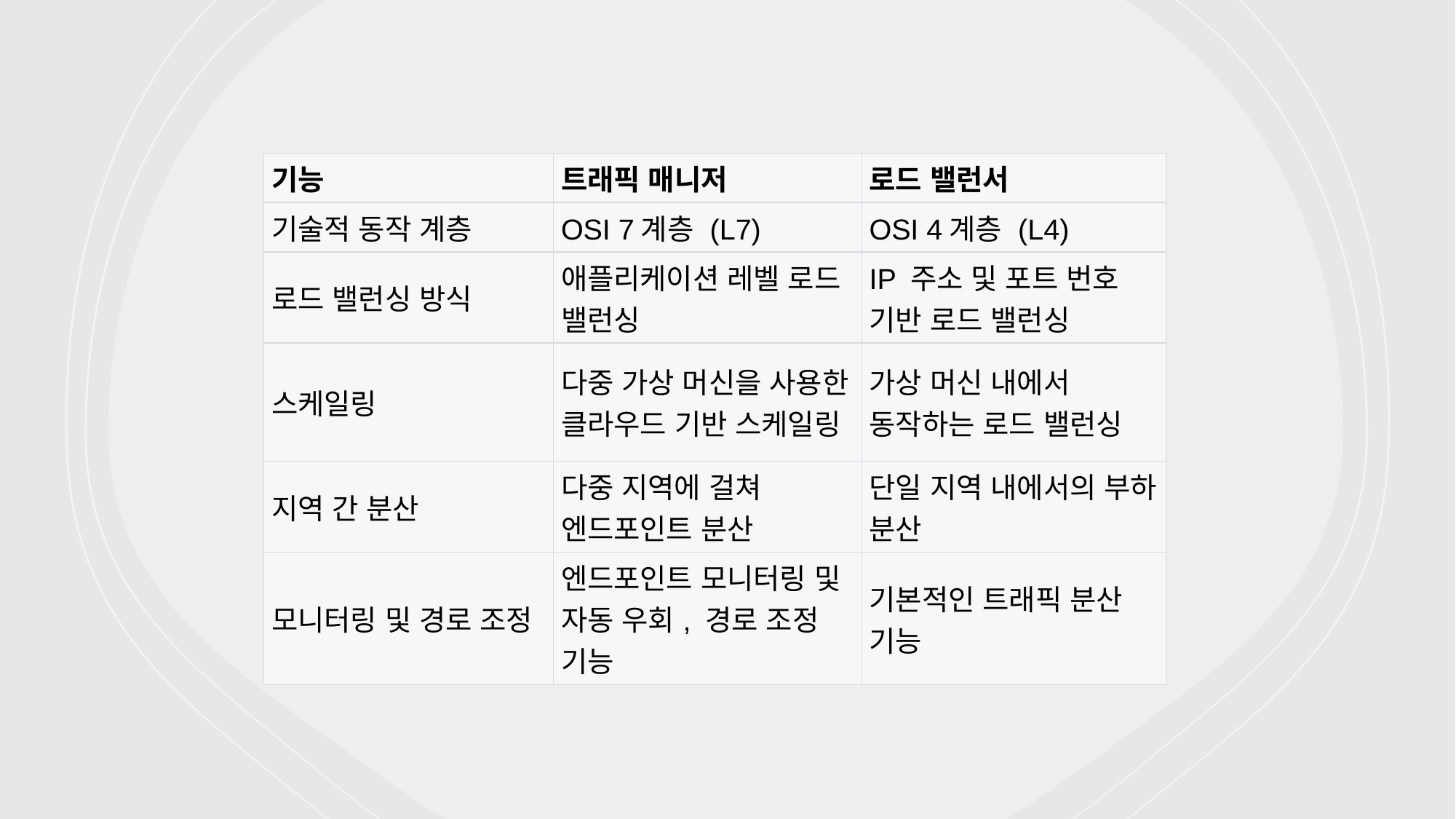

| 기능 | 트래픽 매니저 | 로드 밸런서 |
| --- | --- | --- |
| 기술적 동작 계층 | OSI 7계층 (L7) | OSI 4계층 (L4) |
| 로드 밸런싱 방식 | 애플리케이션 레벨 로드 밸런싱 | IP 주소 및 포트 번호 기반 로드 밸런싱 |
| 스케일링 | 다중 가상 머신을 사용한 클라우드 기반 스케일링 | 가상 머신 내에서 동작하는 로드 밸런싱 |
| 지역 간 분산 | 다중 지역에 걸쳐 엔드포인트 분산 | 단일 지역 내에서의 부하 분산 |
| 모니터링 및 경로 조정 | 엔드포인트 모니터링 및 자동 우회, 경로 조정 기능 | 기본적인 트래픽 분산 기능 |